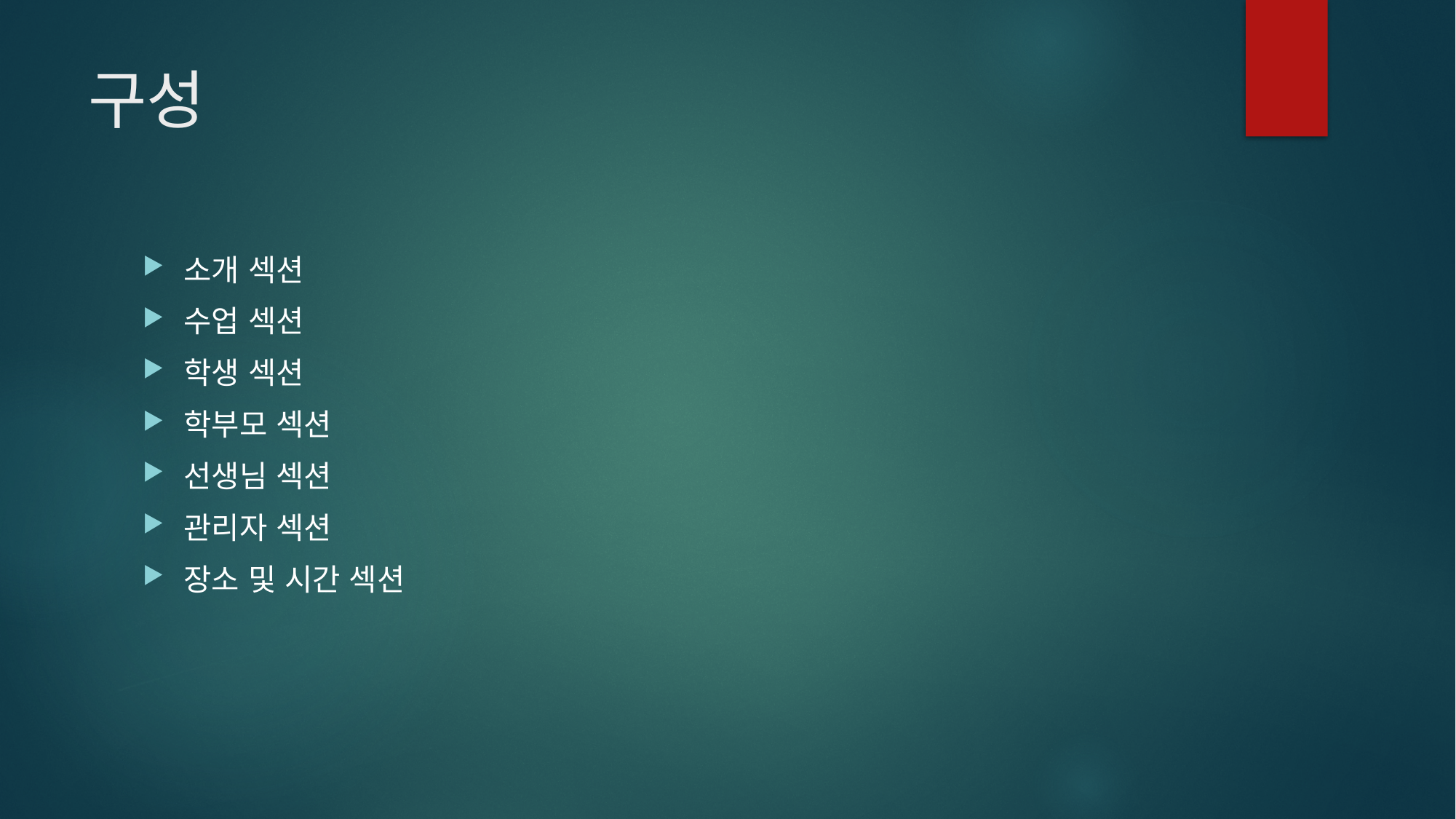

# 구성
소개 섹션
수업 섹션
학생 섹션
학부모 섹션
선생님 섹션
관리자 섹션
장소 및 시간 섹션